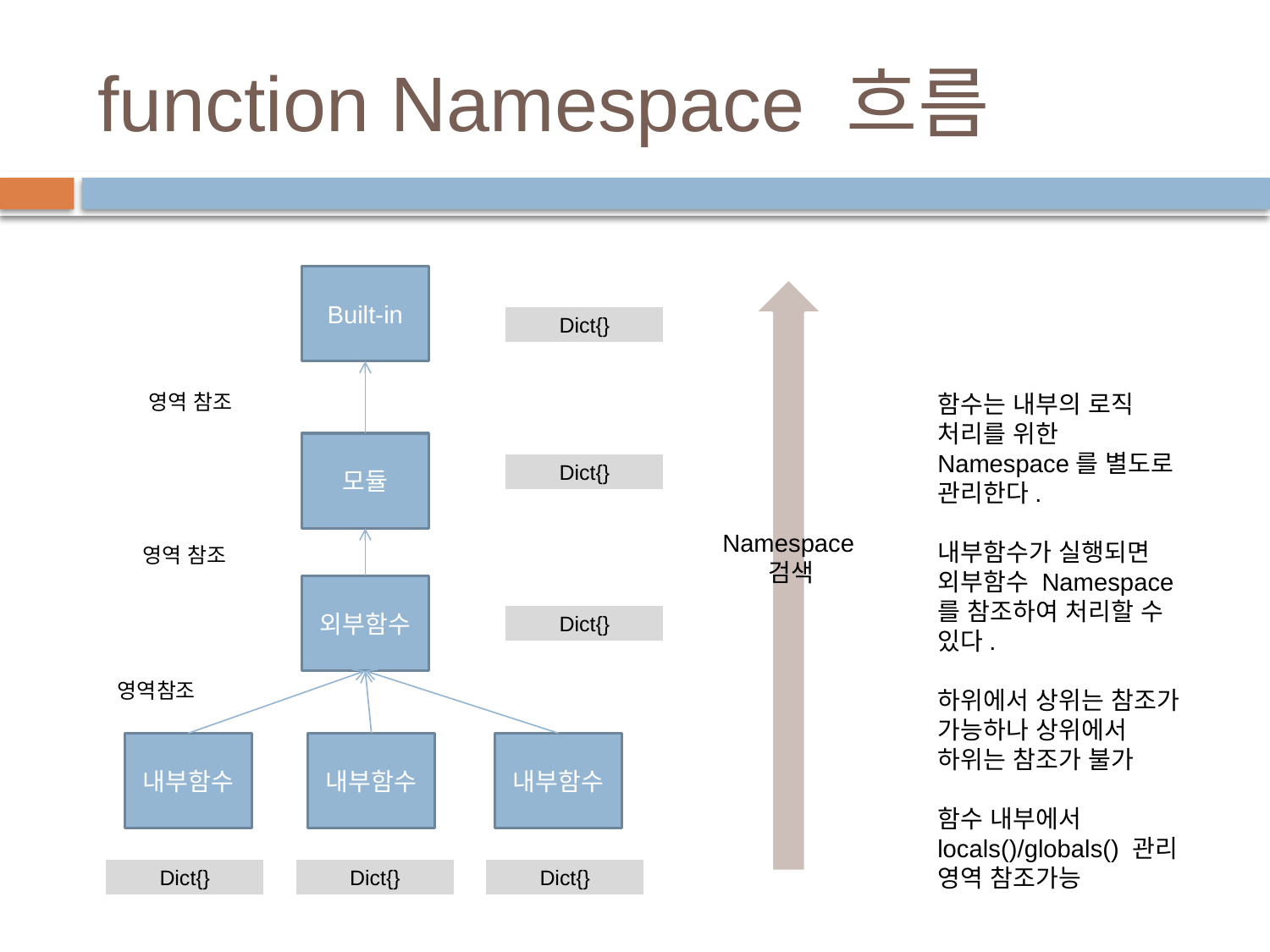

# function Namespace 흐름
Built-in
Dict{}
영역 참조
함수는 내부의 로직 처리를 위한 Namespace를 별도로 관리한다.

내부함수가 실행되면 외부함수 Namespace를 참조하여 처리할 수 있다.

하위에서 상위는 참조가 가능하나 상위에서 하위는 참조가 불가

함수 내부에서 locals()/globals() 관리 영역 참조가능
모듈
Dict{}
Namespace
 검색
영역 참조

외부함수
Dict{}
영역참조
내부함수
내부함수
내부함수
Dict{}
Dict{}
Dict{}